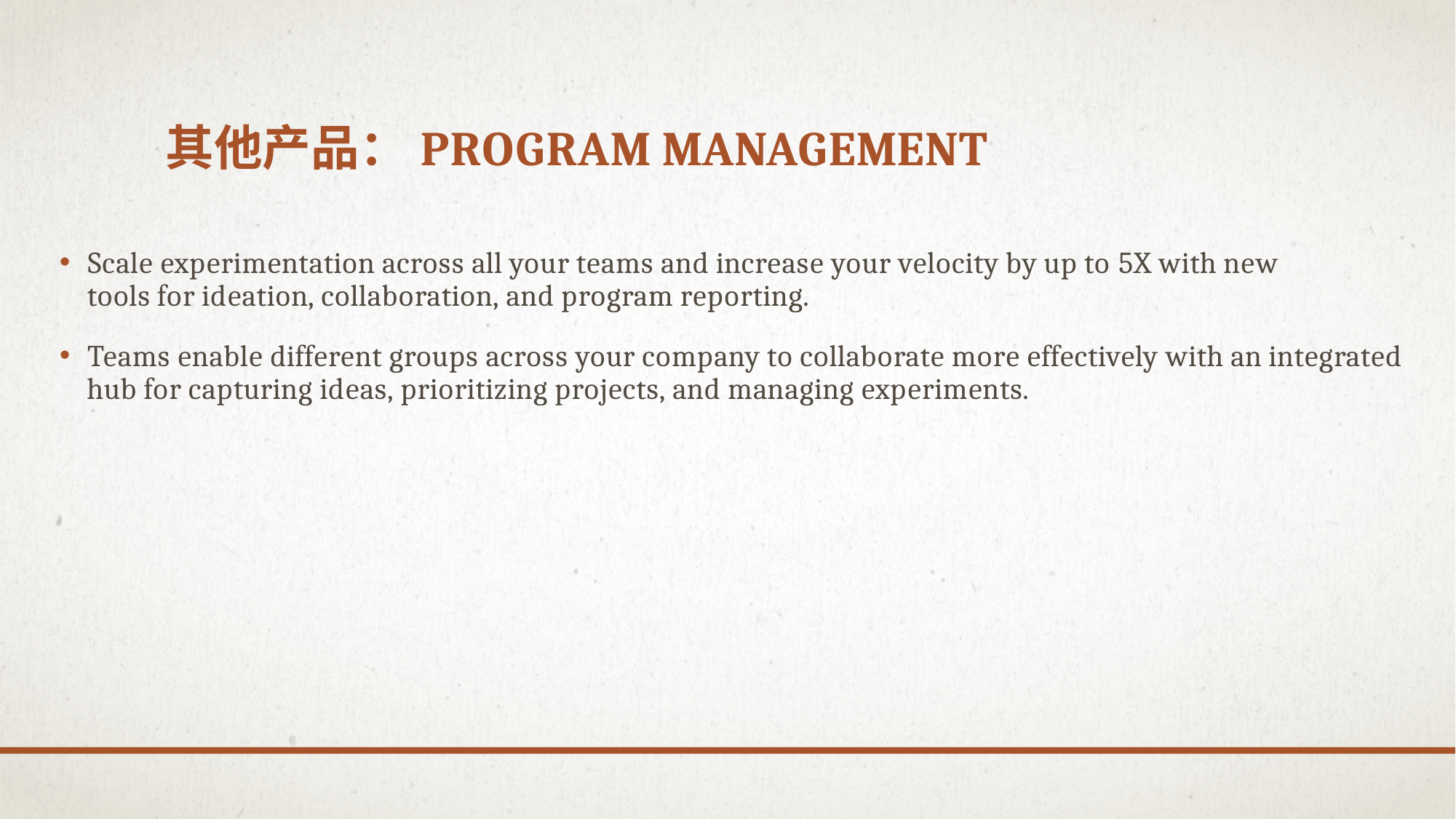

# 其他产品：Program Management
Scale experimentation across all your teams and increase your velocity by up to 5X with new 
tools for ideation, collaboration, and program reporting.
Teams enable different groups across your company to collaborate more effectively with an integrated hub for capturing ideas, prioritizing projects, and managing experiments.